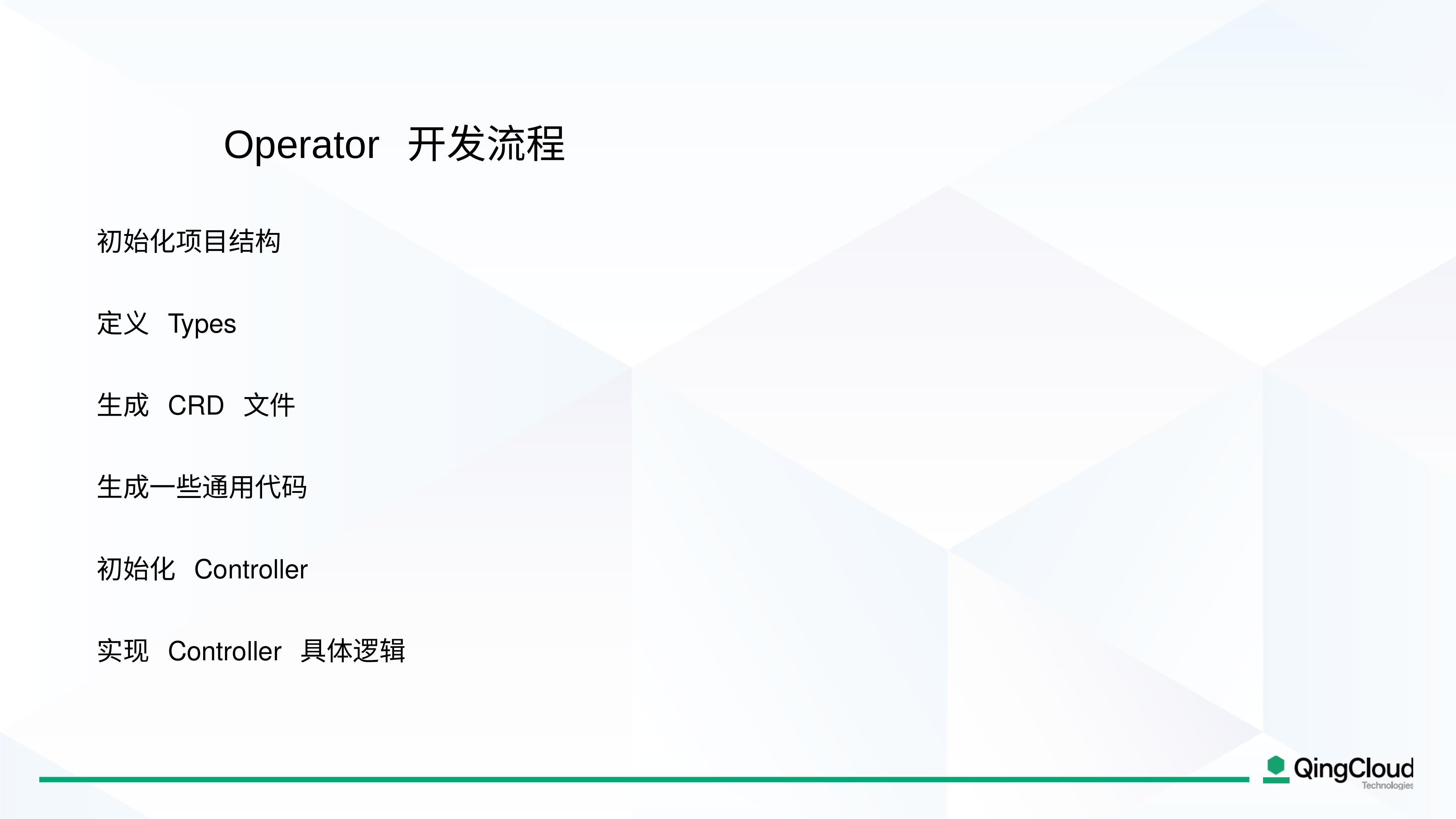

Operator 开发流程
初始化项目结构
定义 Types
生成 CRD 文件
生成一些通用代码
初始化 Controller
实现 Controller 具体逻辑